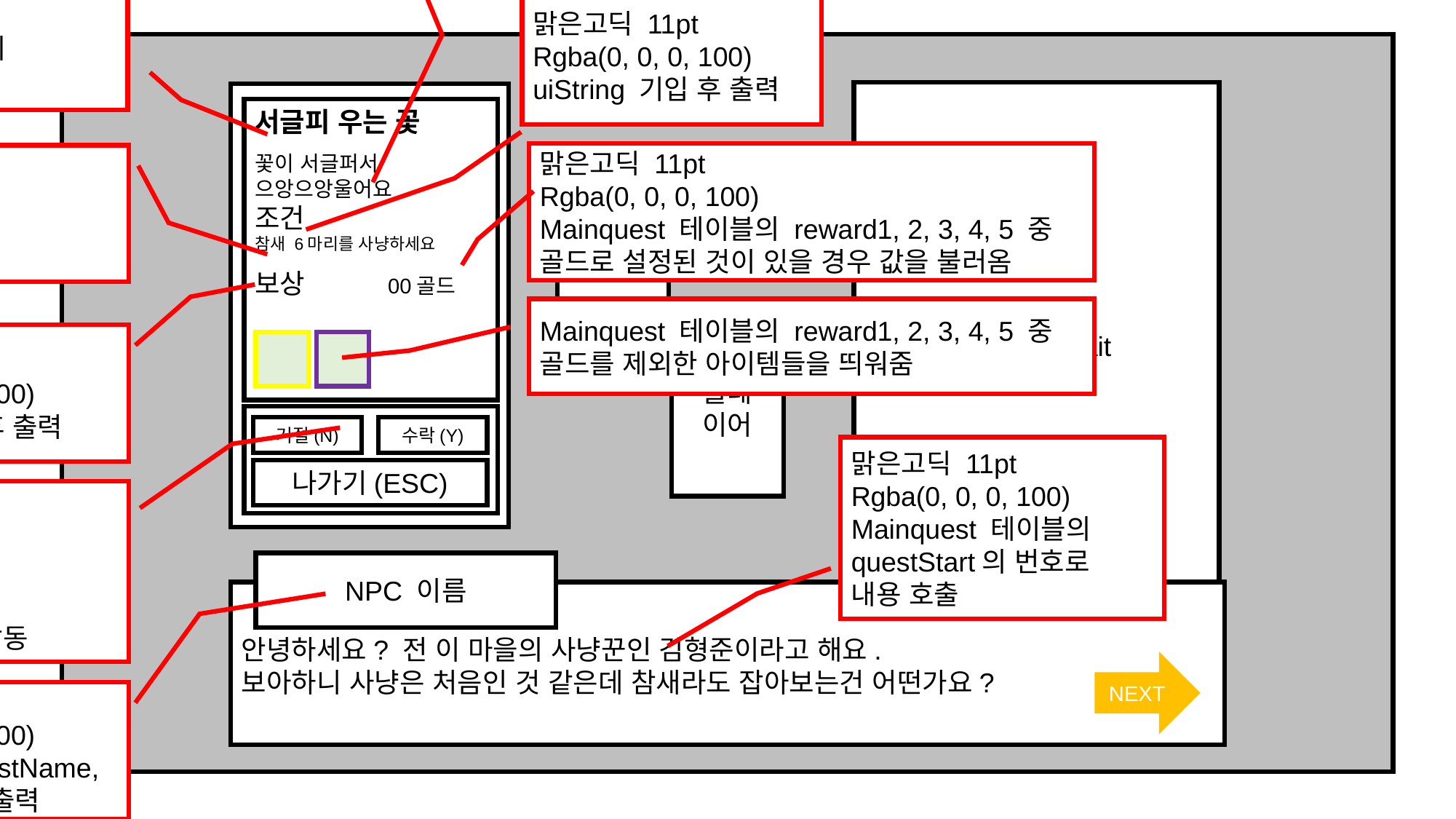

맑은고딕 10pt bold
Rgba(0, 0, 0, 100)
내용은 mainquest 테이블의
questDeepHistory를 읽어
questScript의 내용 호출
맑은고딕 12pt
Rgba(0, 0, 0, 100)
내용은 mainquest 테이블의
questName. 내용 사용
맑은고딕 11pt
Rgba(0, 0, 0, 100)
uiString 기입 후 출력

NPC portrait

서글피 우는 꽃

꽃이 서글퍼서 으앙으앙울어요
조건
참새 6마리를 사냥하세요

보상          00골드
맑은고딕 11pt
Rgba(0, 0, 0, 100)
Mainquest 테이블의 reward1, 2, 3, 4, 5 중
골드로 설정된 것이 있을 경우 값을 불러옴
NPC
맑은고딕 10pt
Rgba(0, 0, 0, 100)
Mainquest 테이블의
questHistory 내용 불러오기
Mainquest 테이블의 reward1, 2, 3, 4, 5 중
골드를 제외한 아이템들을 띄워줌
플레
이어
맑은고딕 11pt
Rgba(0, 0, 0, 100)
uiString 기입 후 출력

거절(N)
수락(Y)
맑은고딕 11pt
Rgba(0, 0, 0, 100)
Mainquest 테이블의
questStart의 번호로
내용 호출
나가기(ESC)
맑은고딕 11pt
Rgba(0, 0, 0, 100)
uiString 기입 후 출력
거절 또는 수락를 사용하거나,
각각 N, Y를 입력하면 해당 기능 발동
NPC 이름

안녕하세요? 전 이 마을의 사냥꾼인 김형준이라고 해요.
보아하니 사냥은 처음인 것 같은데 참새라도 잡아보는건 어떤가요?
NEXT
맑은고딕 11pt
Rgba(0, 0, 0, 100)
npcScript의 firstName,
secondName 출력